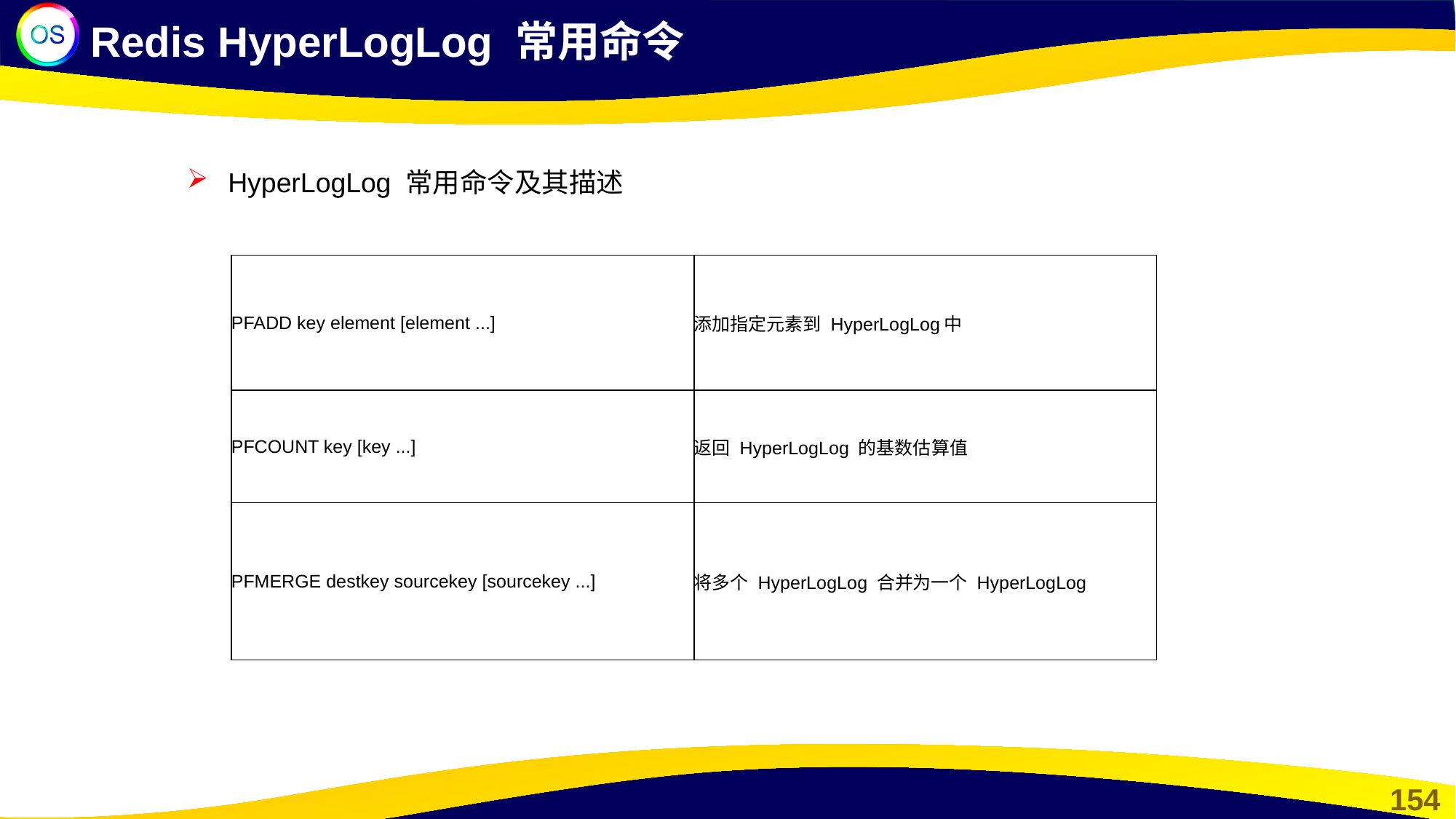

Redis HyperLogLog 常用命令
HyperLogLog 常用命令及其描述
| PFADD key element [element ...] | 添加指定元素到 HyperLogLog中 |
| --- | --- |
| PFCOUNT key [key ...] | 返回 HyperLogLog 的基数估算值 |
| PFMERGE destkey sourcekey [sourcekey ...] | 将多个 HyperLogLog 合并为一个 HyperLogLog |